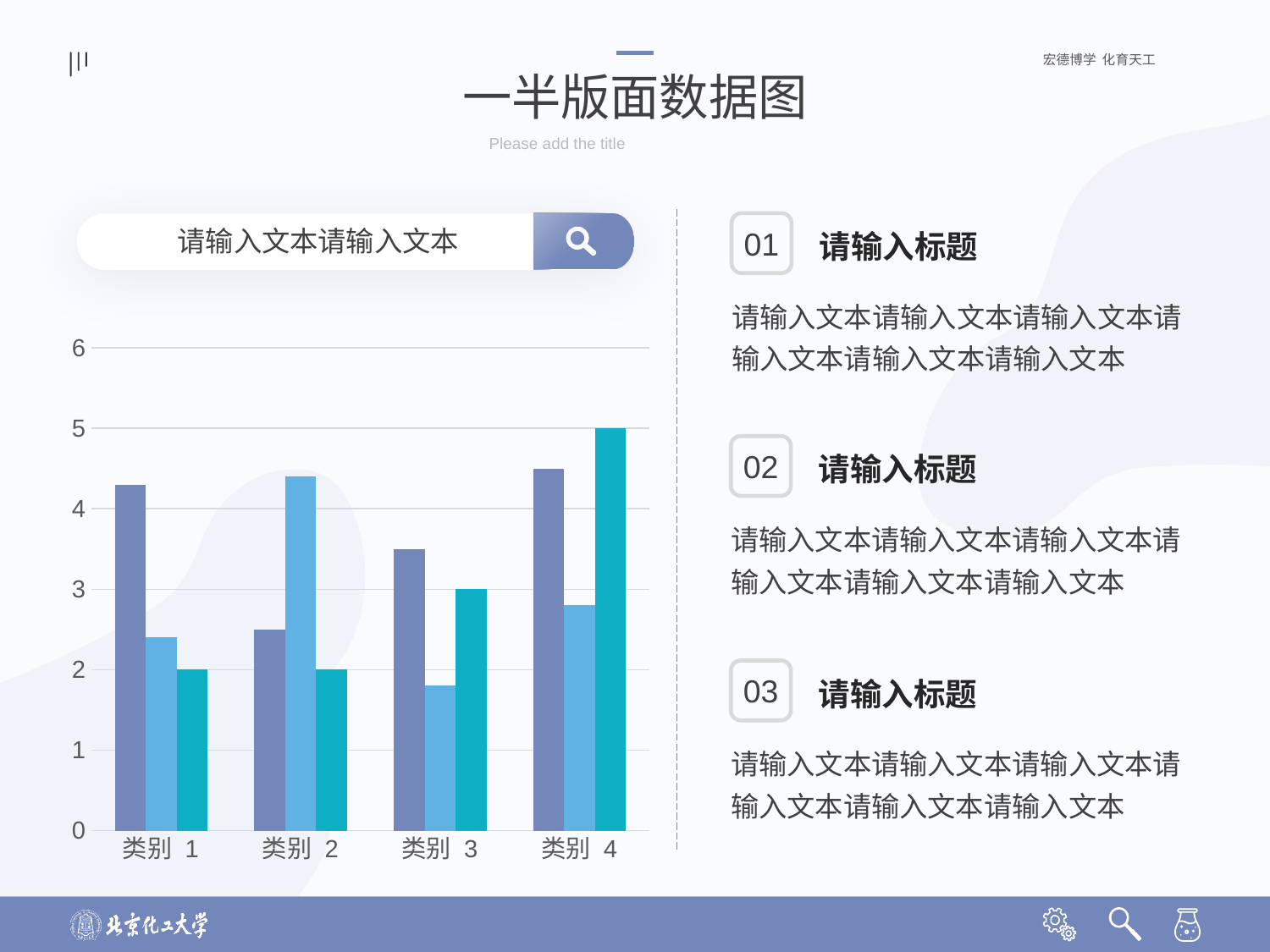

一半版面数据图
Please add the title

请输入文本请输入文本

01
请输入标题
请输入文本请输入文本请输入文本请输入文本请输入文本请输入文本

### Chart

| Category | 系列 1 | 系列 2 | 系列 3 |
|---|---|---|---|
| 类别 1 | 4.3 | 2.4 | 2.0 |
| 类别 2 | 2.5 | 4.4 | 2.0 |
| 类别 3 | 3.5 | 1.8 | 3.0 |
| 类别 4 | 4.5 | 2.8 | 5.0 |
02
请输入标题
请输入文本请输入文本请输入文本请输入文本请输入文本请输入文本
03
请输入标题
请输入文本请输入文本请输入文本请输入文本请输入文本请输入文本